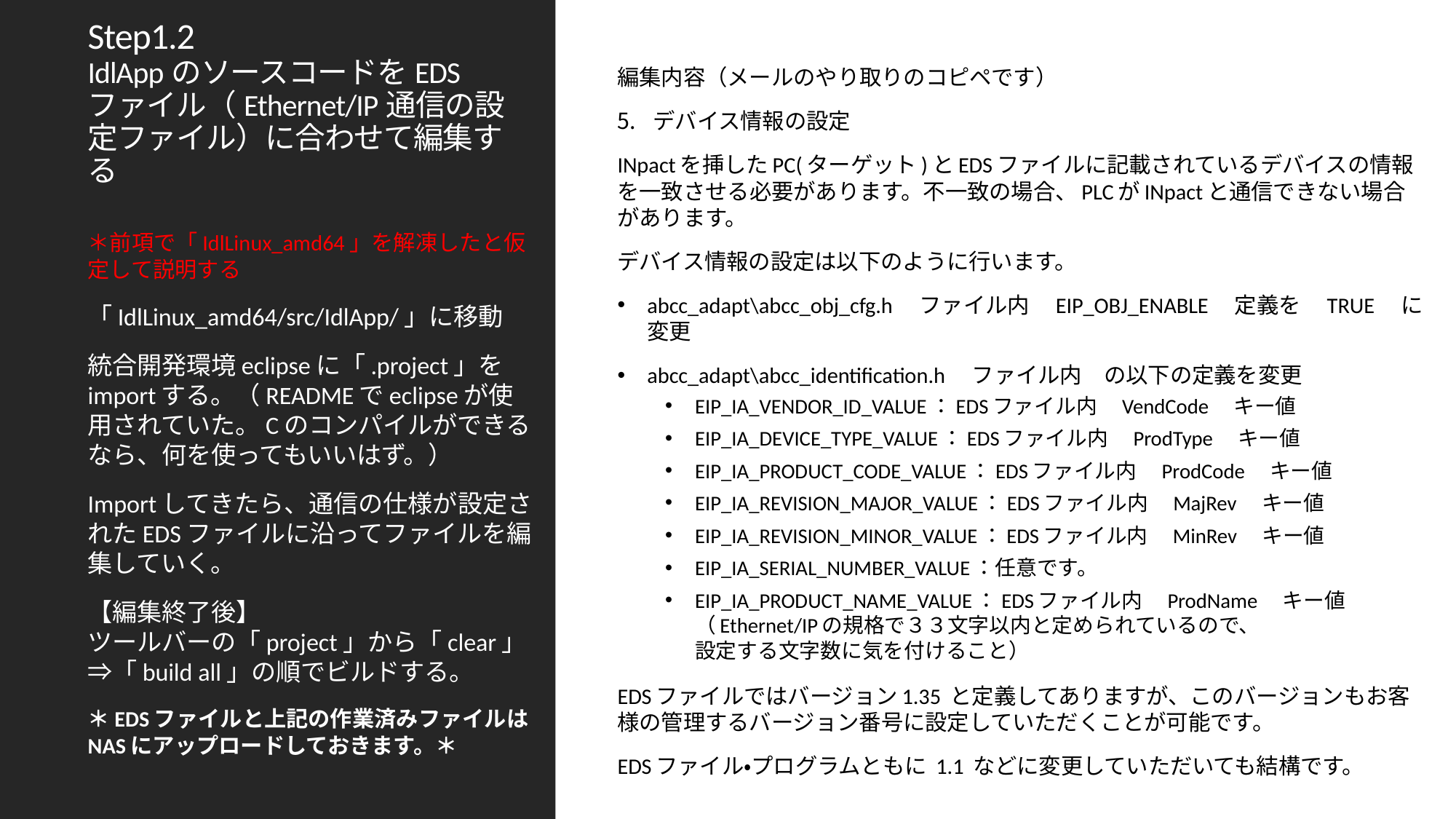

# Step1.2 IdlAppのソースコードをEDSファイル（Ethernet/IP通信の設定ファイル）に合わせて編集する
編集内容（メールのやり取りのコピペです）
デバイス情報の設定
INpactを挿したPC(ターゲット)とEDSファイルに記載されているデバイスの情報を一致させる必要があります。不一致の場合、PLCがINpactと通信できない場合があります。
デバイス情報の設定は以下のように行います。
abcc_adapt\abcc_obj_cfg.h　ファイル内　EIP_OBJ_ENABLE　定義を　TRUE　に変更
abcc_adapt\abcc_identification.h　ファイル内　の以下の定義を変更
EIP_IA_VENDOR_ID_VALUE：EDSファイル内　VendCode　キー値
EIP_IA_DEVICE_TYPE_VALUE：EDSファイル内　ProdType　キー値
EIP_IA_PRODUCT_CODE_VALUE：EDSファイル内　ProdCode　キー値
EIP_IA_REVISION_MAJOR_VALUE：EDSファイル内　MajRev　キー値
EIP_IA_REVISION_MINOR_VALUE：EDSファイル内　MinRev　キー値
EIP_IA_SERIAL_NUMBER_VALUE：任意です。
EIP_IA_PRODUCT_NAME_VALUE：EDSファイル内　ProdName　キー値
（Ethernet/IPの規格で３３文字以内と定められているので、
設定する文字数に気を付けること）
EDSファイルではバージョン1.35 と定義してありますが、このバージョンもお客様の管理するバージョン番号に設定していただくことが可能です。
EDSファイル・プログラムともに 1.1 などに変更していただいても結構です。
＊前項で「IdlLinux_amd64」を解凍したと仮定して説明する
「IdlLinux_amd64/src/IdlApp/」に移動
統合開発環境eclipseに「.project」をimportする。（READMEでeclipseが使用されていた。Cのコンパイルができるなら、何を使ってもいいはず。）
Importしてきたら、通信の仕様が設定されたEDSファイルに沿ってファイルを編集していく。
【編集終了後】
ツールバーの「project」から「clear」⇒「build all」の順でビルドする。
＊EDSファイルと上記の作業済みファイルはNASにアップロードしておきます。＊